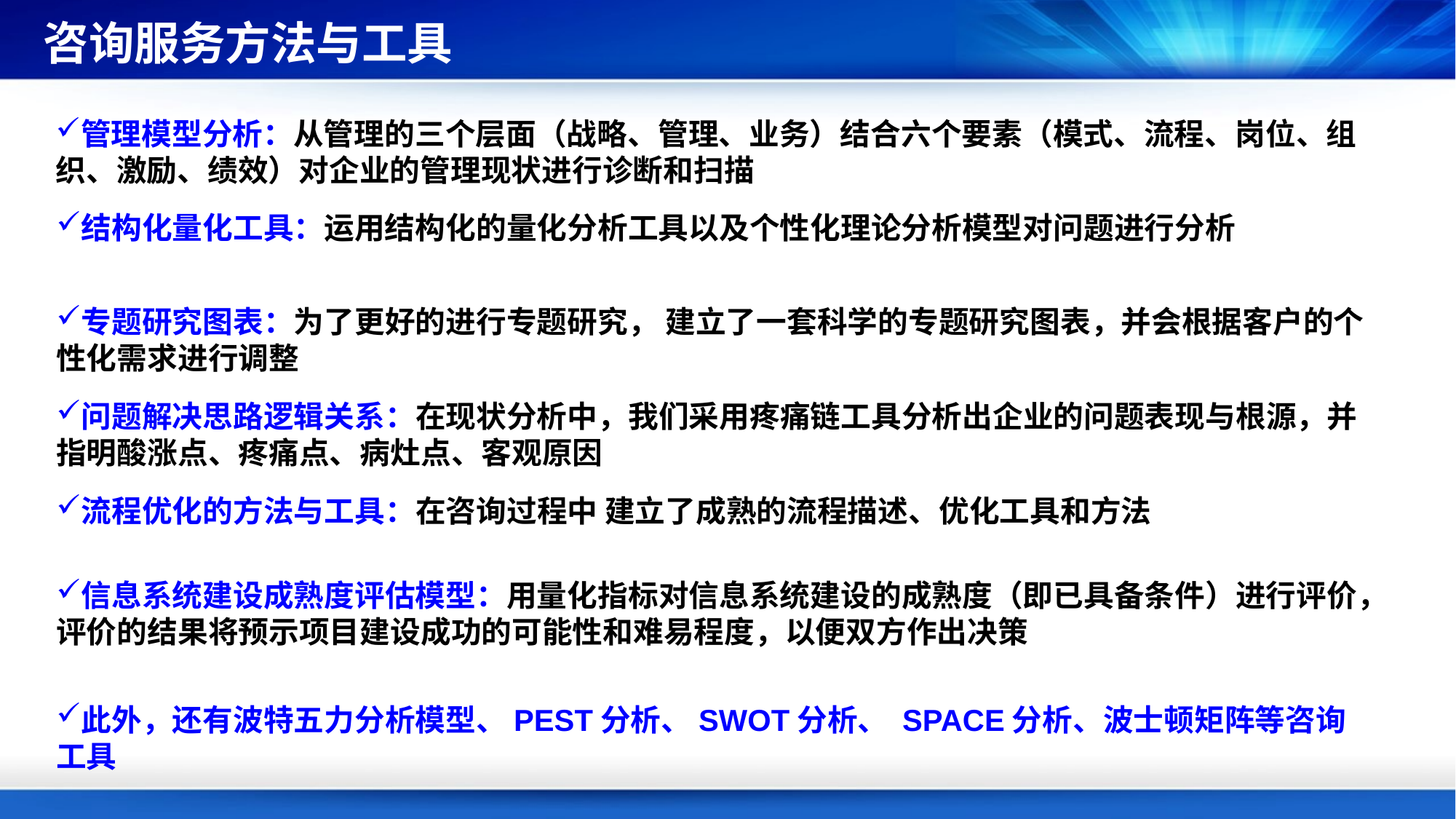

咨询服务方法与工具
管理模型分析：从管理的三个层面（战略、管理、业务）结合六个要素（模式、流程、岗位、组织、激励、绩效）对企业的管理现状进行诊断和扫描
结构化量化工具：运用结构化的量化分析工具以及个性化理论分析模型对问题进行分析
专题研究图表：为了更好的进行专题研究， 建立了一套科学的专题研究图表，并会根据客户的个性化需求进行调整
问题解决思路逻辑关系：在现状分析中，我们采用疼痛链工具分析出企业的问题表现与根源，并指明酸涨点、疼痛点、病灶点、客观原因
流程优化的方法与工具：在咨询过程中 建立了成熟的流程描述、优化工具和方法
信息系统建设成熟度评估模型：用量化指标对信息系统建设的成熟度（即已具备条件）进行评价，评价的结果将预示项目建设成功的可能性和难易程度，以便双方作出决策
此外，还有波特五力分析模型、PEST分析、SWOT分析、 SPACE分析、波士顿矩阵等咨询工具